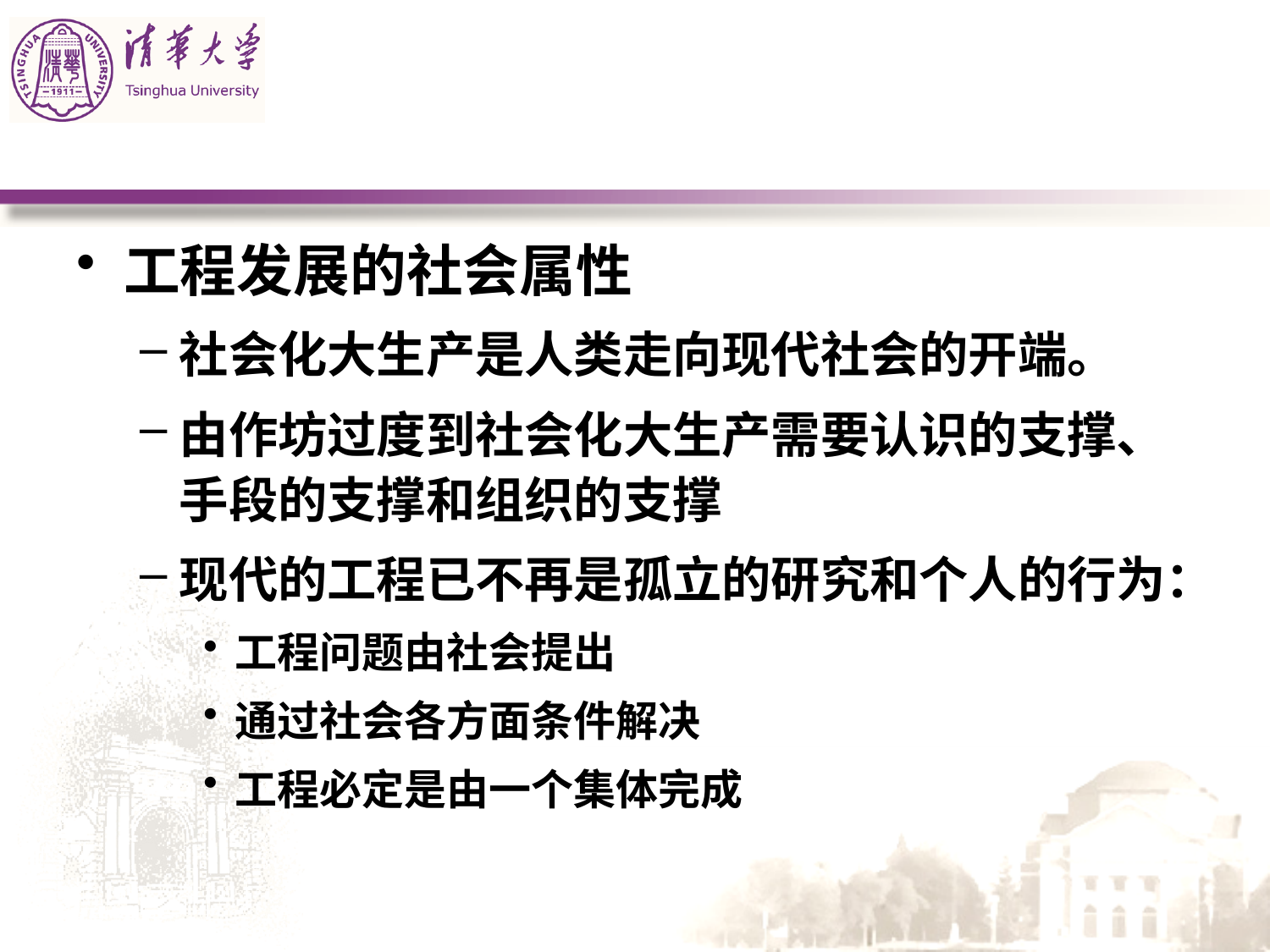

#
工程发展的社会属性
社会化大生产是人类走向现代社会的开端。
由作坊过度到社会化大生产需要认识的支撑、手段的支撑和组织的支撑
现代的工程已不再是孤立的研究和个人的行为：
工程问题由社会提出
通过社会各方面条件解决
工程必定是由一个集体完成